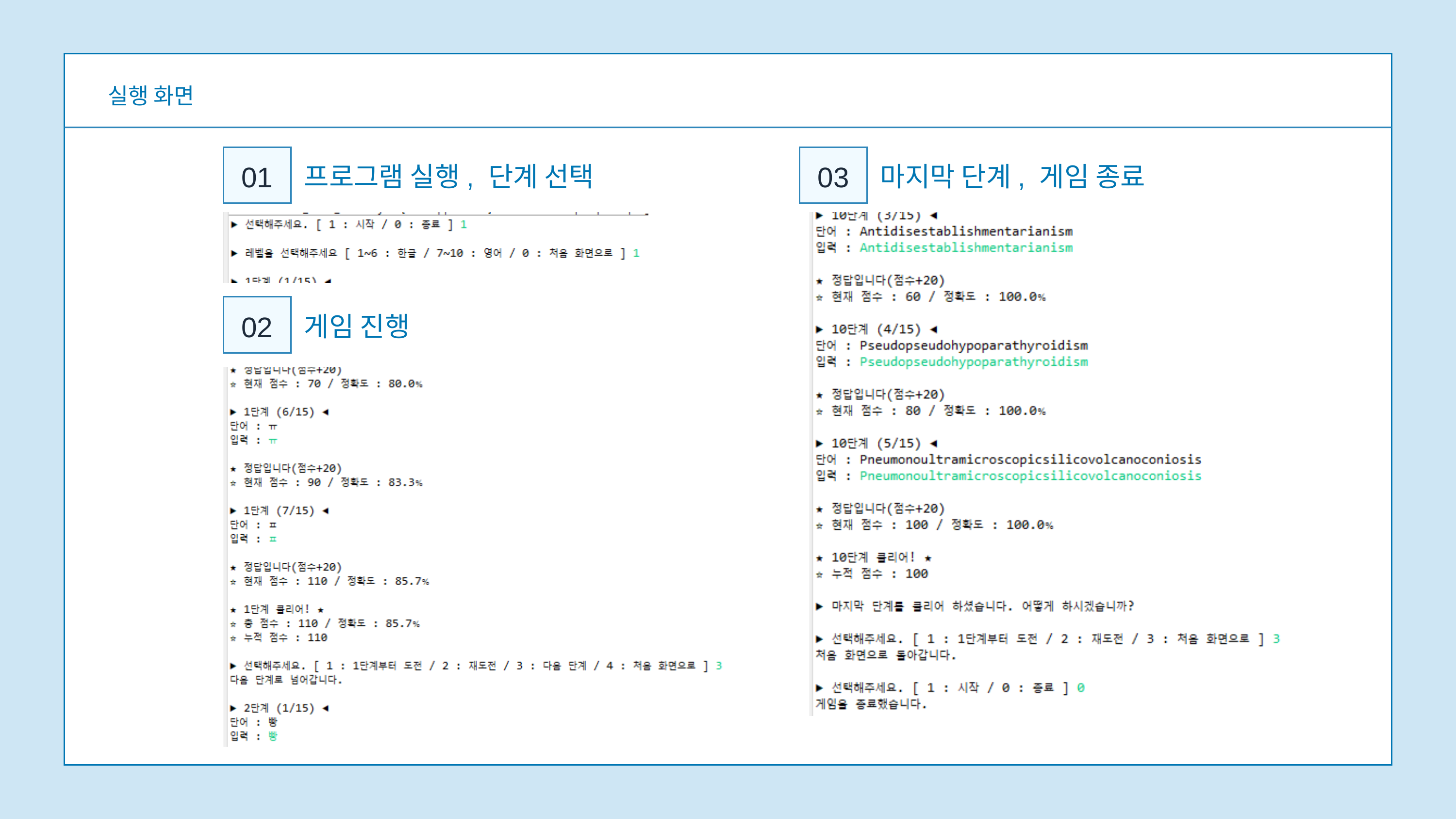

실행 화면

프로그램 실행, 단계 선택
마지막 단계, 게임 종료
01
03

게임 진행
02